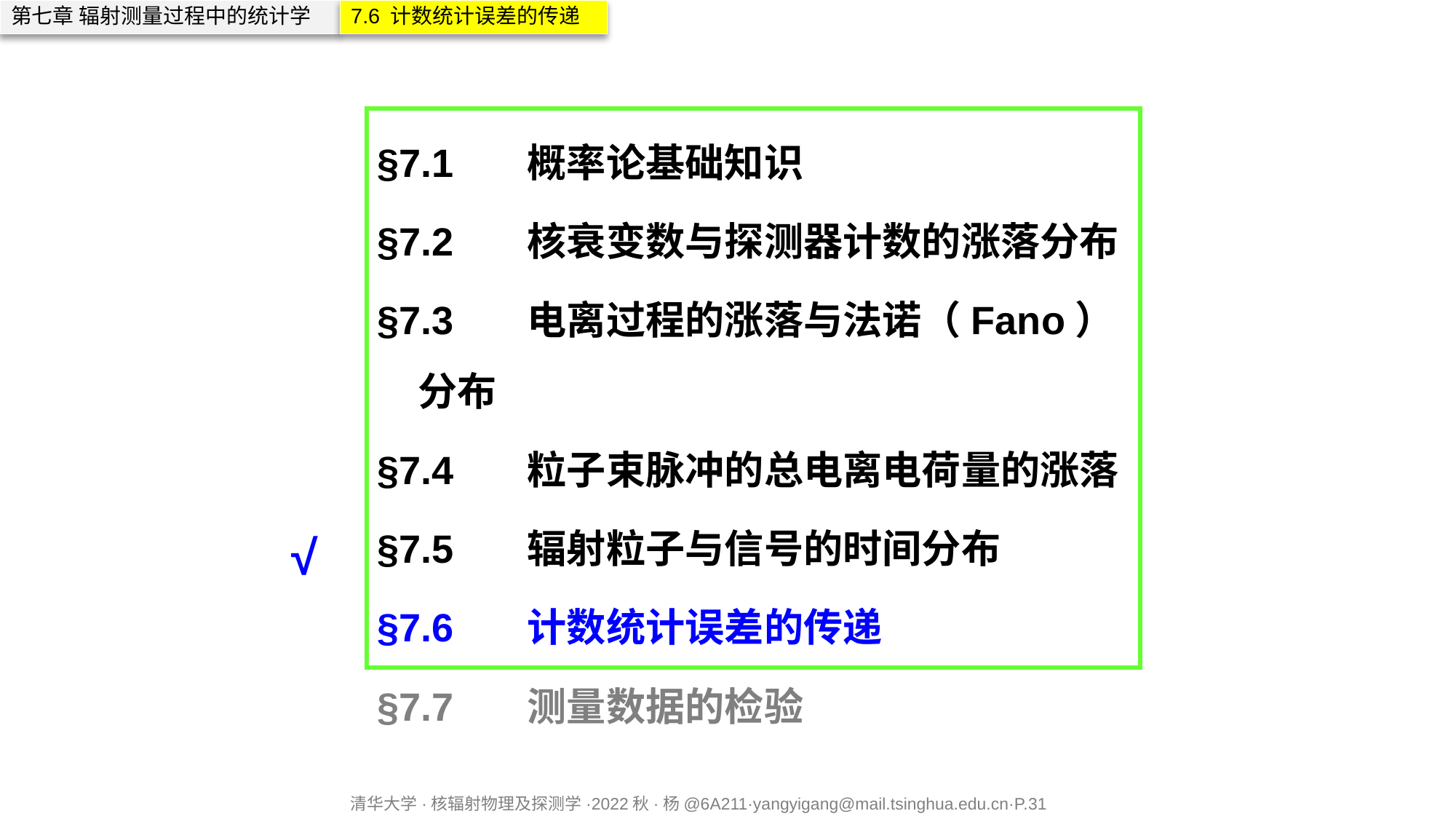

第七章 辐射测量过程中的统计学
7.6 计数统计误差的传递

§7.1	概率论基础知识
§7.2	核衰变数与探测器计数的涨落分布
§7.3	电离过程的涨落与法诺（Fano）分布
§7.4	粒子束脉冲的总电离电荷量的涨落
§7.5	辐射粒子与信号的时间分布
§7.6	计数统计误差的传递
§7.7	测量数据的检验
√